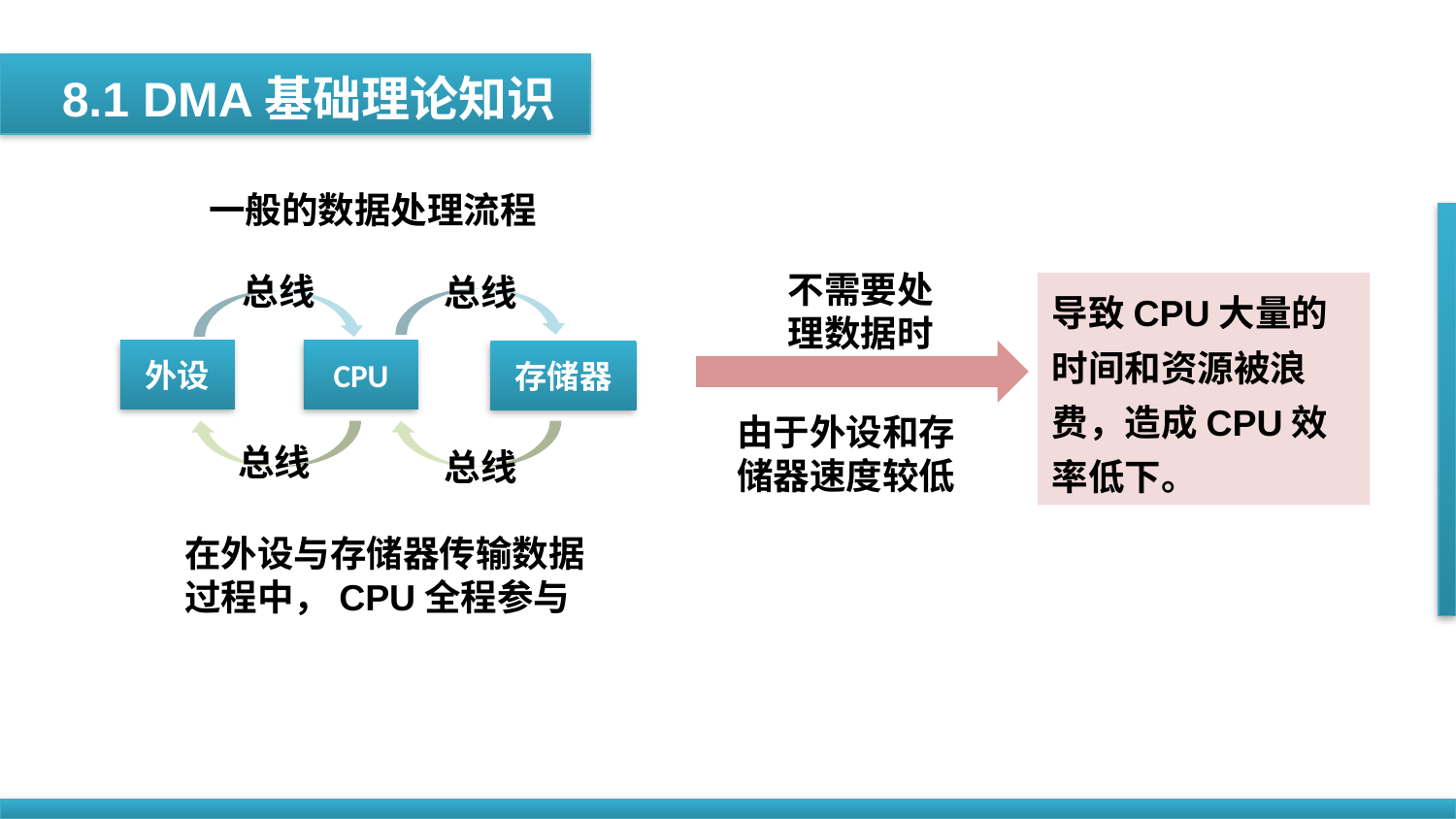

8.1 DMA基础理论知识
一般的数据处理流程
不需要处理数据时
总线
总线
导致CPU大量的时间和资源被浪费，造成CPU效率低下。

外设
CPU

存储器
由于外设和存储器速度较低

总线
总线
在外设与存储器传输数据过程中，CPU全程参与